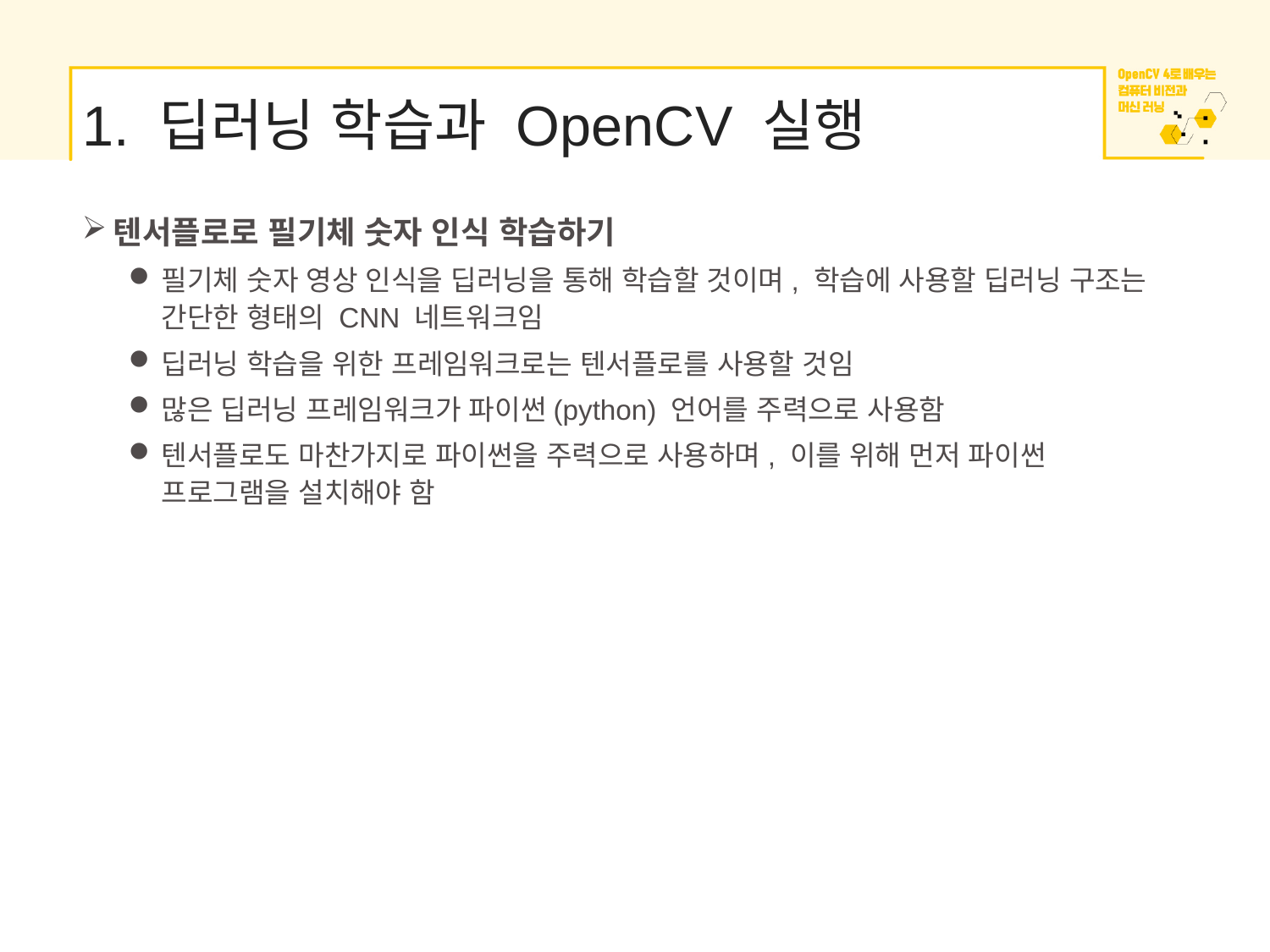

# 1. 딥러닝 학습과 OpenCV 실행
텐서플로로 필기체 숫자 인식 학습하기
필기체 숫자 영상 인식을 딥러닝을 통해 학습할 것이며, 학습에 사용할 딥러닝 구조는 간단한 형태의 CNN 네트워크임
딥러닝 학습을 위한 프레임워크로는 텐서플로를 사용할 것임
많은 딥러닝 프레임워크가 파이썬(python) 언어를 주력으로 사용함
텐서플로도 마찬가지로 파이썬을 주력으로 사용하며, 이를 위해 먼저 파이썬 프로그램을 설치해야 함